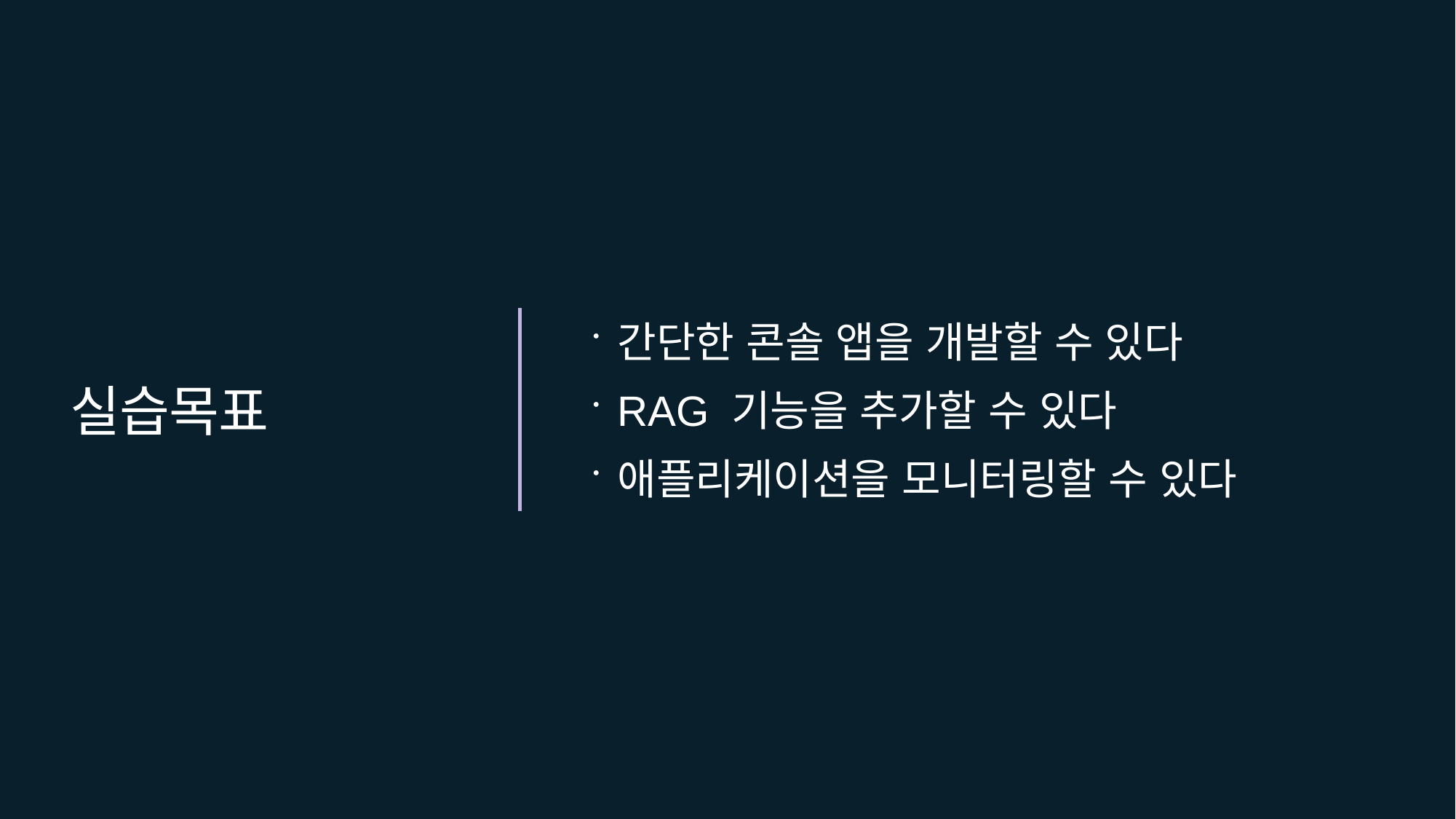

간단한 콘솔 앱을 개발할 수 있다
RAG 기능을 추가할 수 있다
애플리케이션을 모니터링할 수 있다
# 실습목표